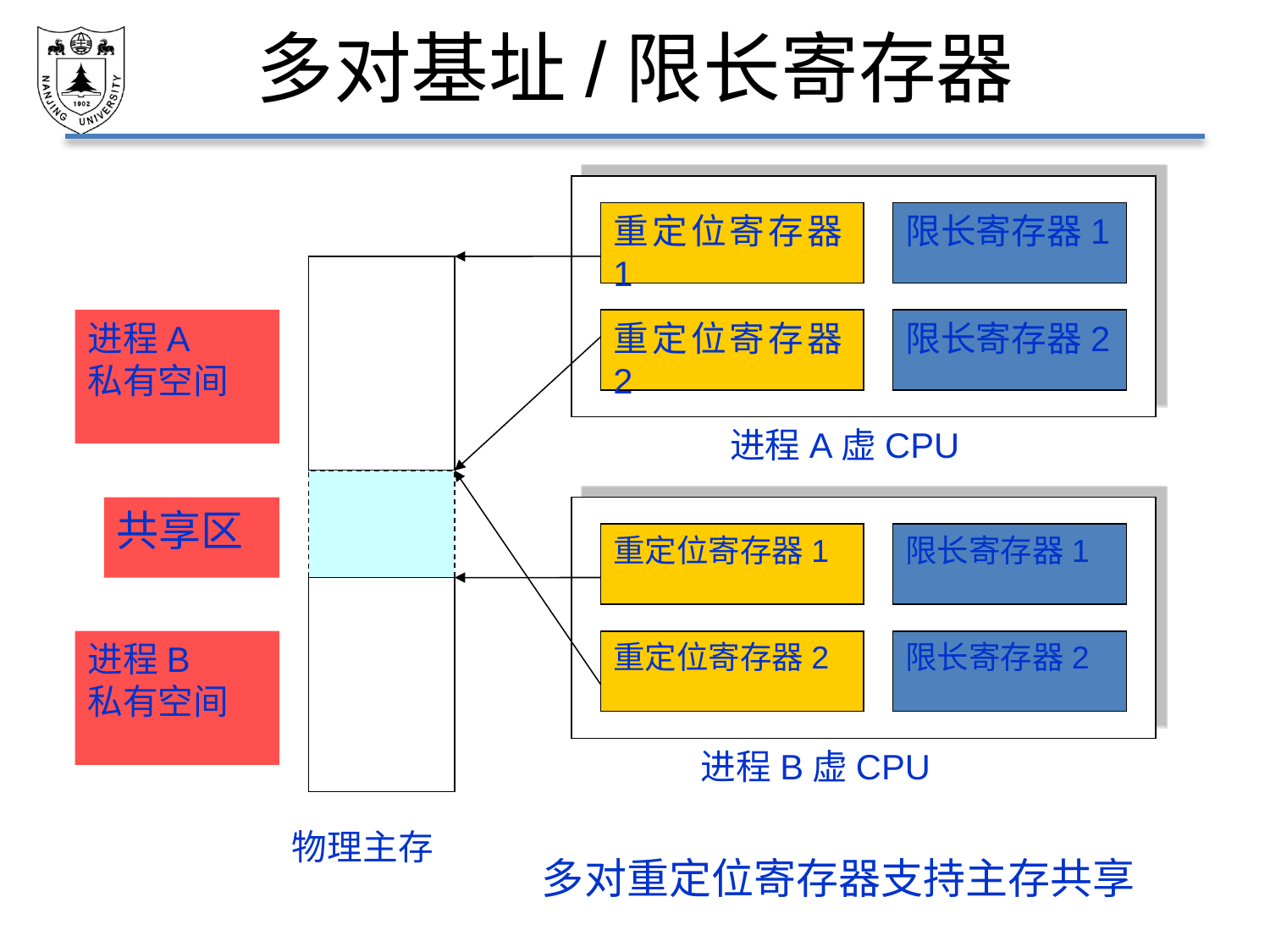

# 多对基址/限长寄存器

重定位寄存器1
限长寄存器1
重定位寄存器2
限长寄存器2

进程A
私有空间

进程A虚CPU

共享区

重定位寄存器1
限长寄存器1
重定位寄存器2
限长寄存器2

进程B
私有空间
进程B虚CPU
物理主存
 多对重定位寄存器支持主存共享